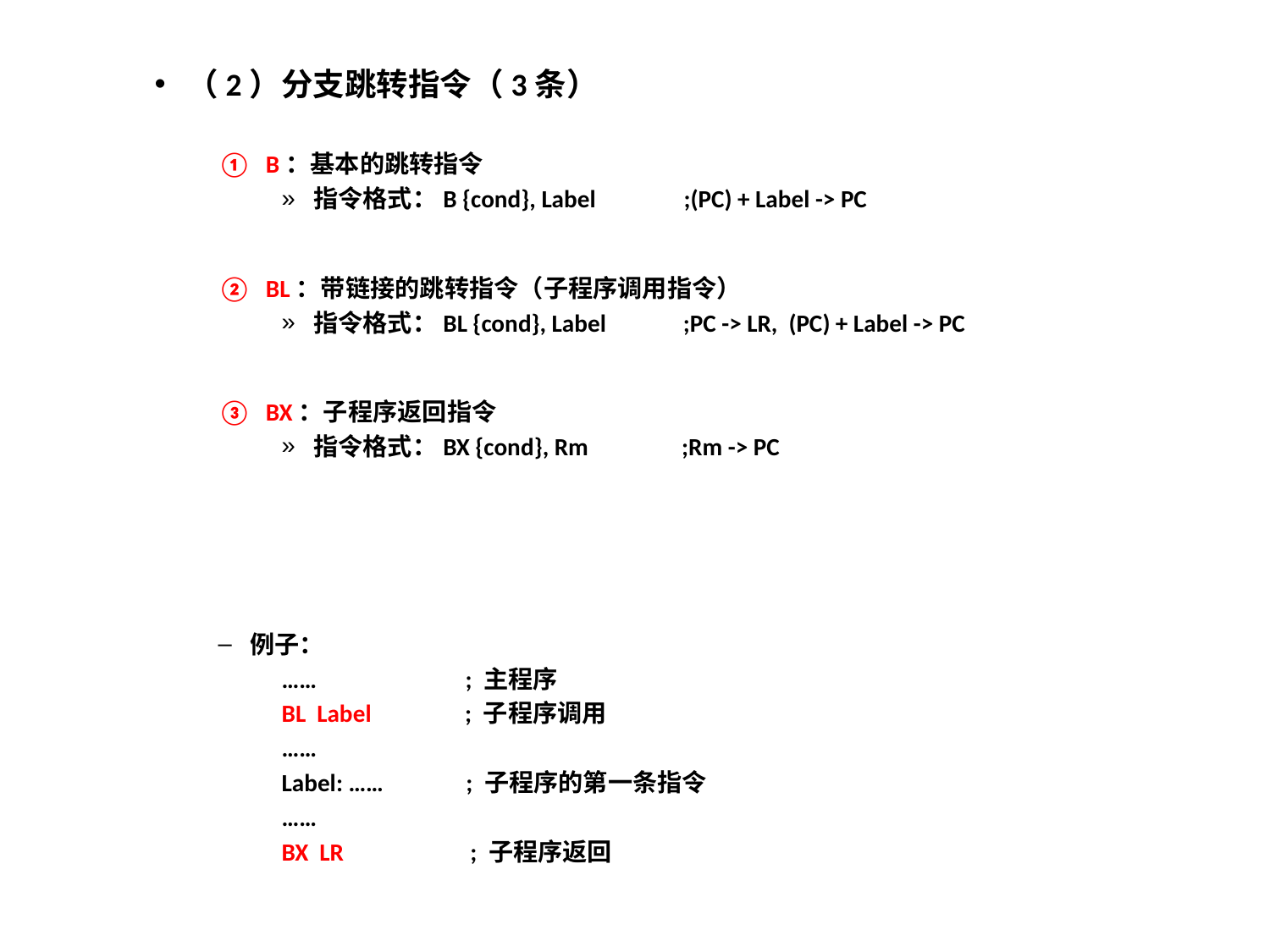

（2）分支跳转指令（3条）

B：基本的跳转指令
指令格式：B {cond}, Label                ;(PC) + Label -> PC

BL：带链接的跳转指令（子程序调用指令）
指令格式：BL {cond}, Label              ;PC -> LR,  (PC) + Label -> PC

BX：子程序返回指令
指令格式：BX {cond}, Rm                 ;Rm -> PC

例子：
……                           ; 主程序
BL  Label                 ; 子程序调用
……
Label: ……               ; 子程序的第一条指令
……
BX  LR                       ; 子程序返回